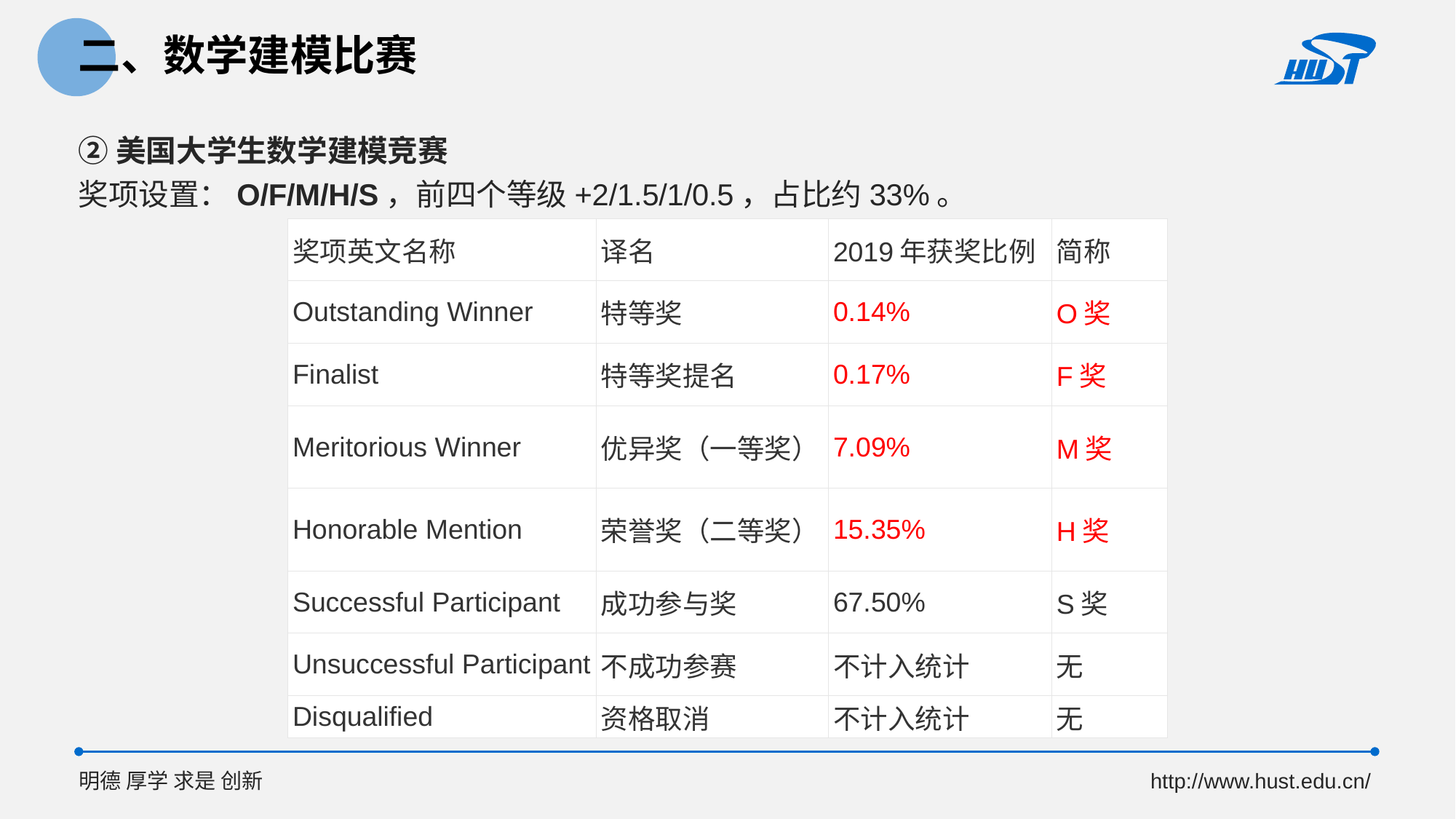

二、数学建模比赛
②美国大学生数学建模竞赛
奖项设置：O/F/M/H/S，前四个等级+2/1.5/1/0.5，占比约33%。
| 奖项英文名称 | 译名 | 2019年获奖比例 | 简称 |
| --- | --- | --- | --- |
| Outstanding Winner | 特等奖 | 0.14% | O奖 |
| Finalist | 特等奖提名 | 0.17% | F奖 |
| Meritorious Winner | 优异奖（一等奖） | 7.09% | M奖 |
| Honorable Mention | 荣誉奖（二等奖） | 15.35% | H奖 |
| Successful Participant | 成功参与奖 | 67.50% | S奖 |
| Unsuccessful Participant | 不成功参赛 | 不计入统计 | 无 |
| Disqualified | 资格取消 | 不计入统计 | 无 |